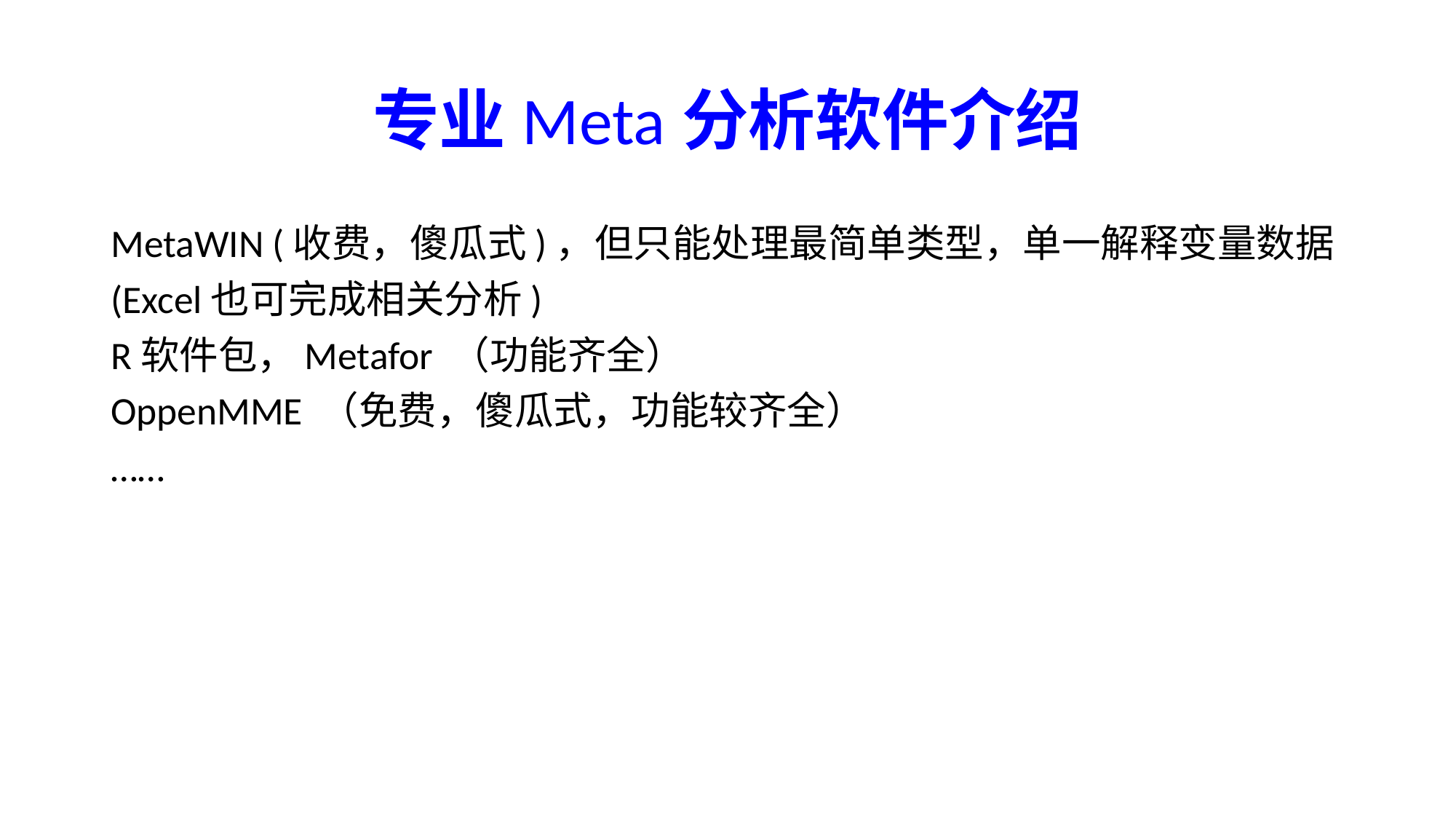

# 专业Meta分析软件介绍
MetaWIN (收费，傻瓜式)，但只能处理最简单类型，单一解释变量数据
(Excel也可完成相关分析)
R软件包，Metafor （功能齐全）
OppenMME （免费，傻瓜式，功能较齐全）
……